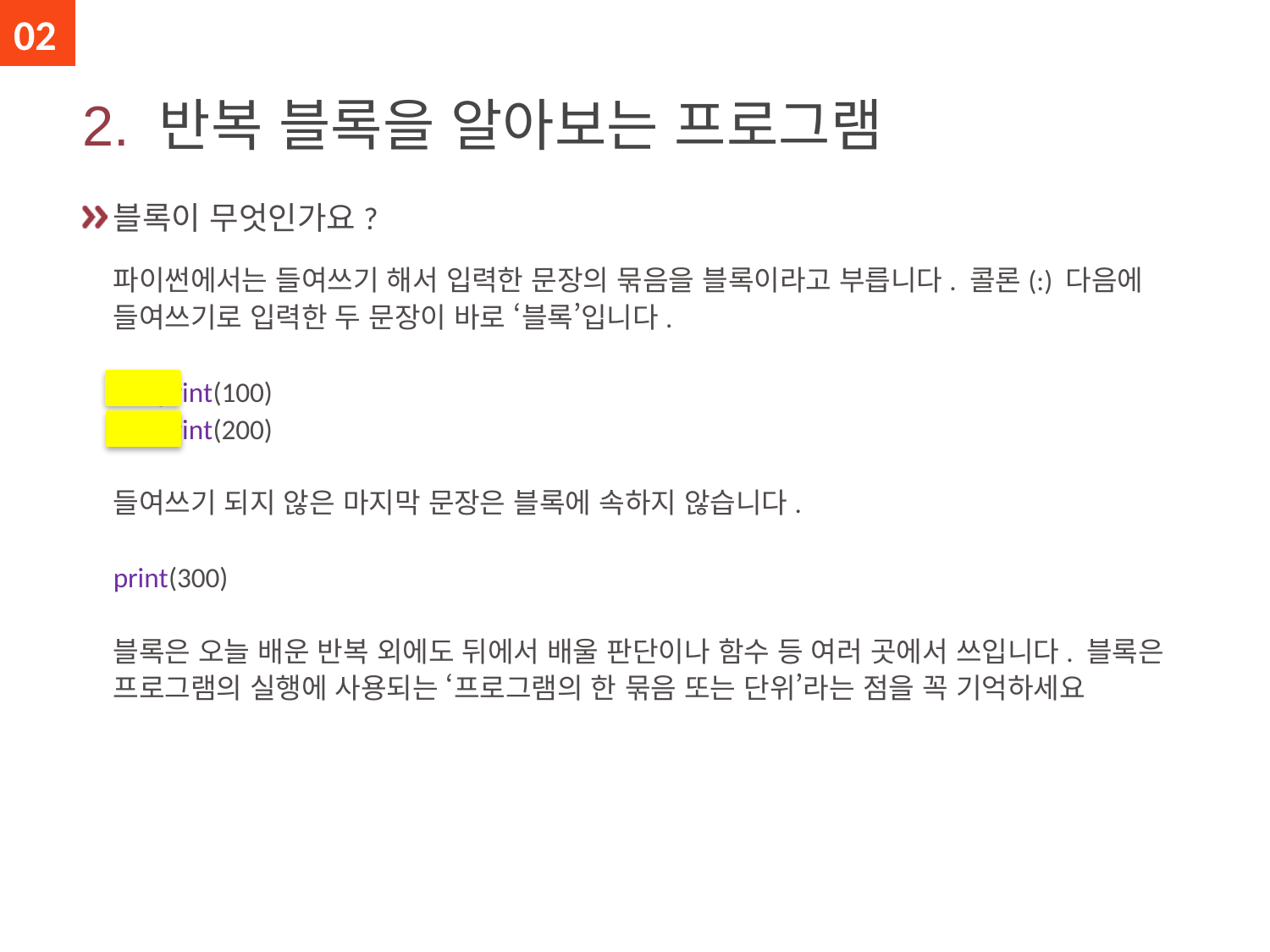

02
# 2. 반복 블록을 알아보는 프로그램
블록이 무엇인가요?
파이썬에서는 들여쓰기 해서 입력한 문장의 묶음을 블록이라고 부릅니다. 콜론(:) 다음에 들여쓰기로 입력한 두 문장이 바로 ‘블록’입니다.
       print(100)
       print(200)
들여쓰기 되지 않은 마지막 문장은 블록에 속하지 않습니다.
print(300)
블록은 오늘 배운 반복 외에도 뒤에서 배울 판단이나 함수 등 여러 곳에서 쓰입니다. 블록은 프로그램의 실행에 사용되는 ‘프로그램의 한 묶음 또는 단위’라는 점을 꼭 기억하세요